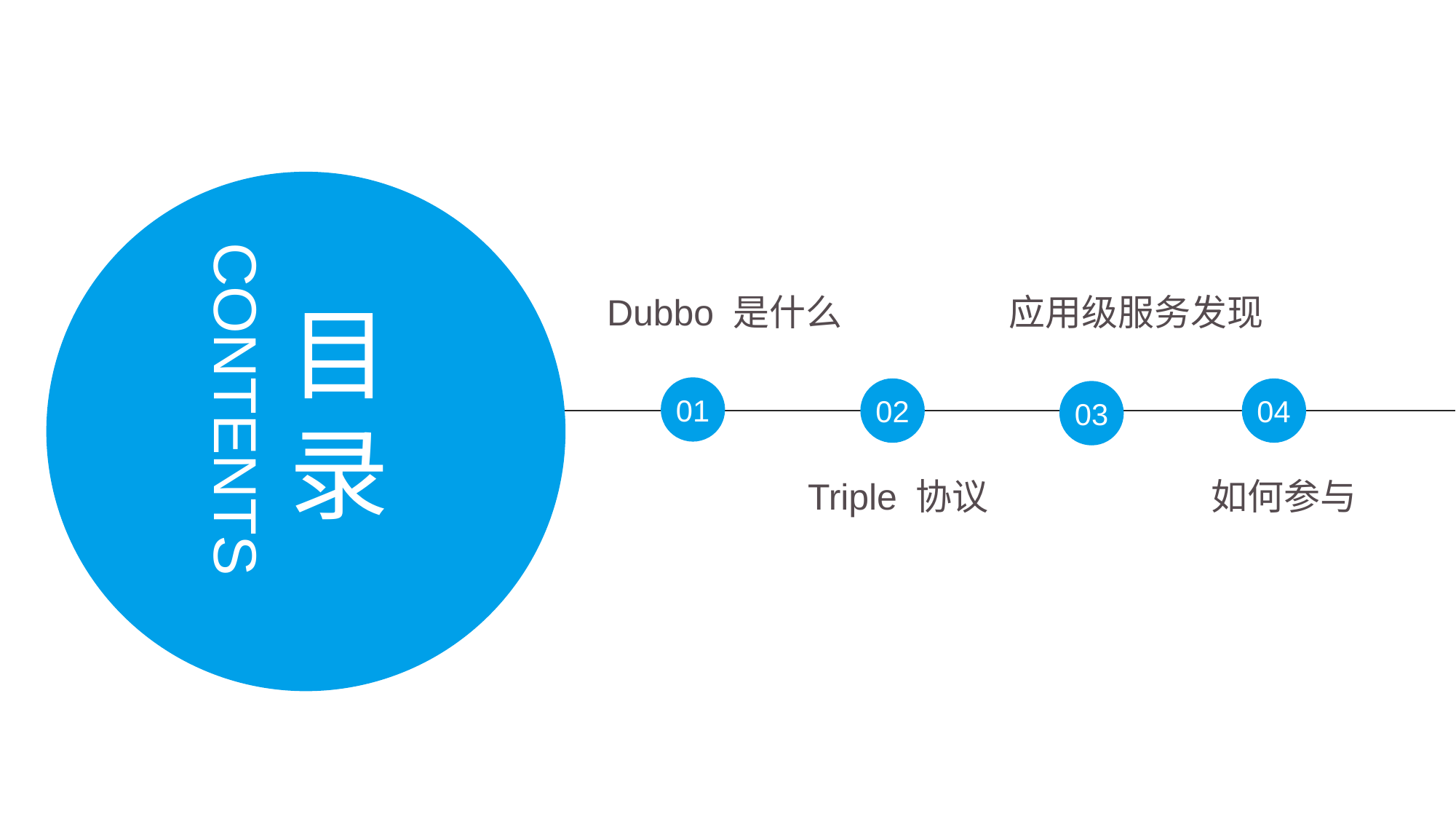

目
录
contents
Dubbo 是什么
01
应用级服务发现
03
02
Triple 协议
04
如何参与